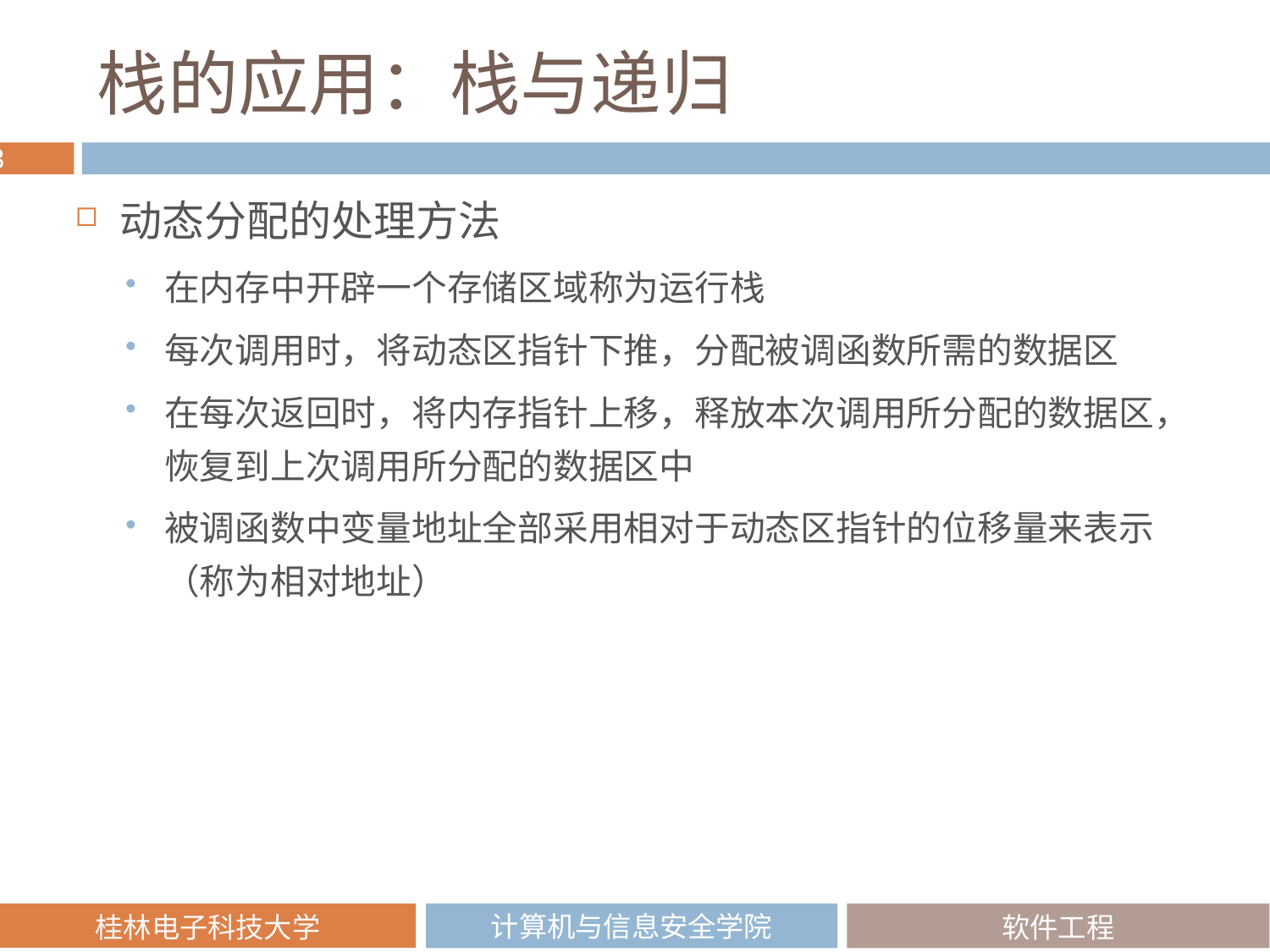

# 栈的应用：栈与递归
动态分配的处理方法
在内存中开辟一个存储区域称为运行栈
每次调用时，将动态区指针下推，分配被调函数所需的数据区
在每次返回时，将内存指针上移，释放本次调用所分配的数据区，恢复到上次调用所分配的数据区中
被调函数中变量地址全部采用相对于动态区指针的位移量来表示（称为相对地址）